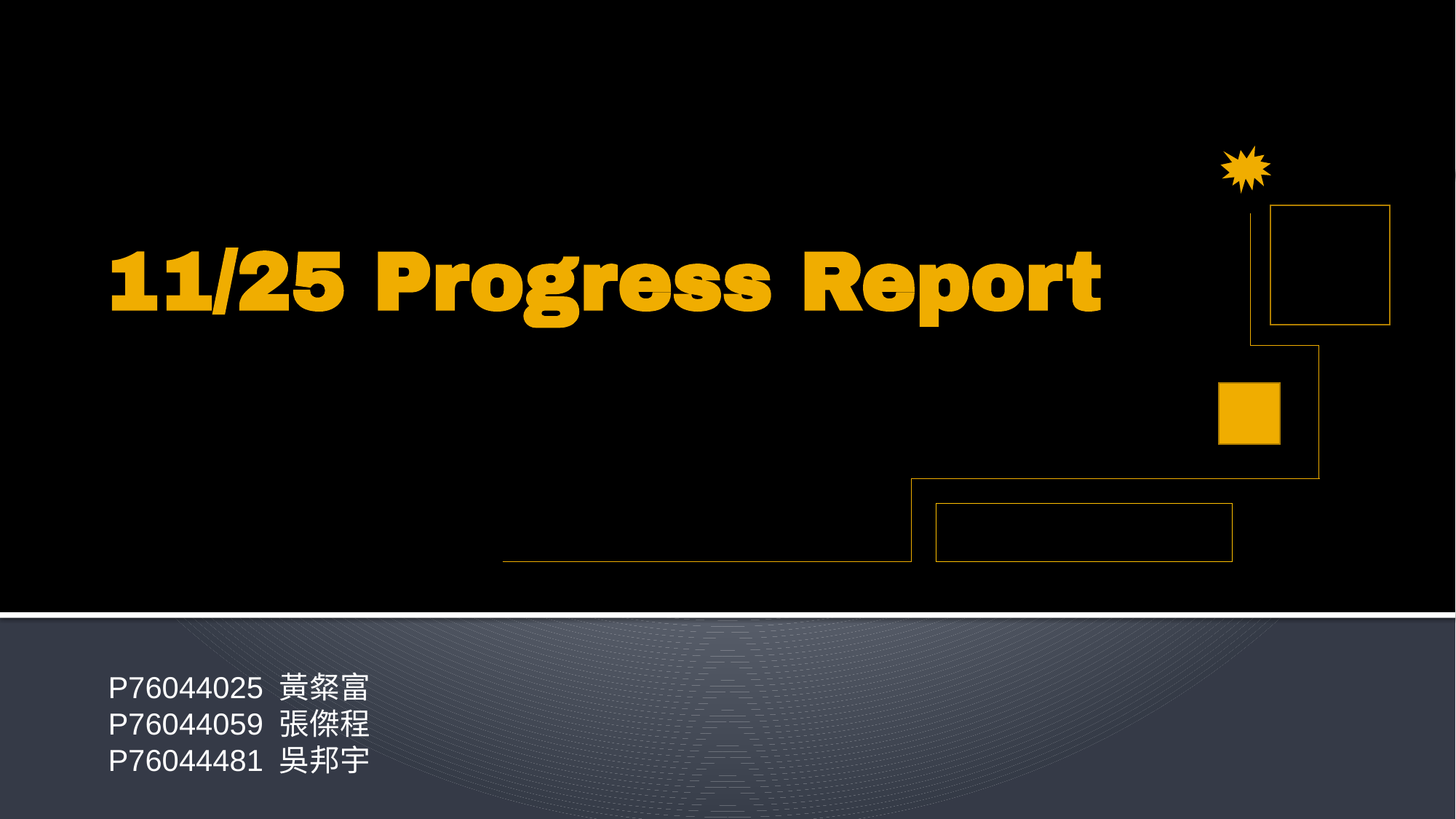

# 11/25 Progress Report

P76044025 黃粲富
P76044059 張傑程
P76044481 吳邦宇